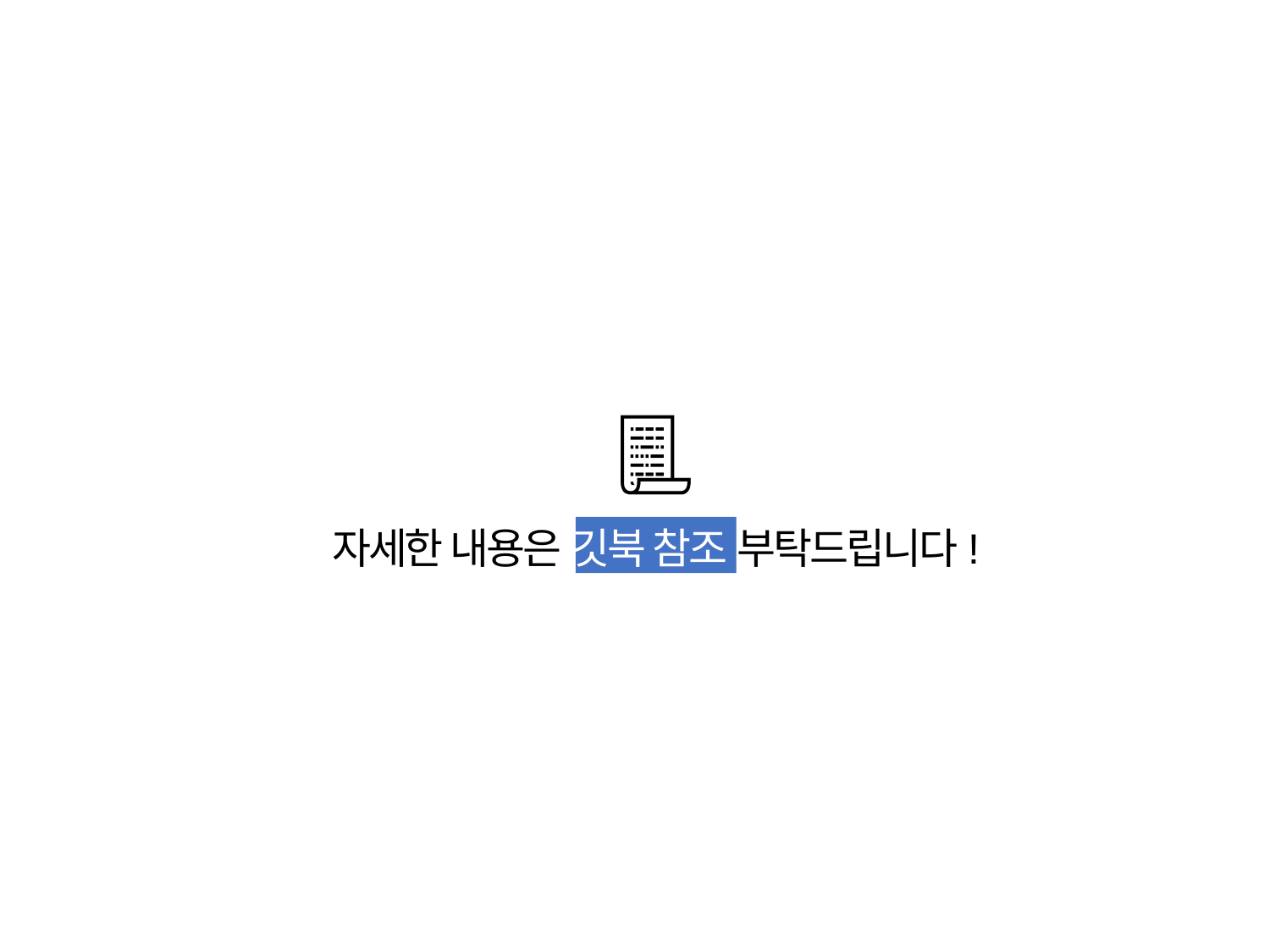

# 📃 자세한 내용은 깃북 참조 부탁드립니다!